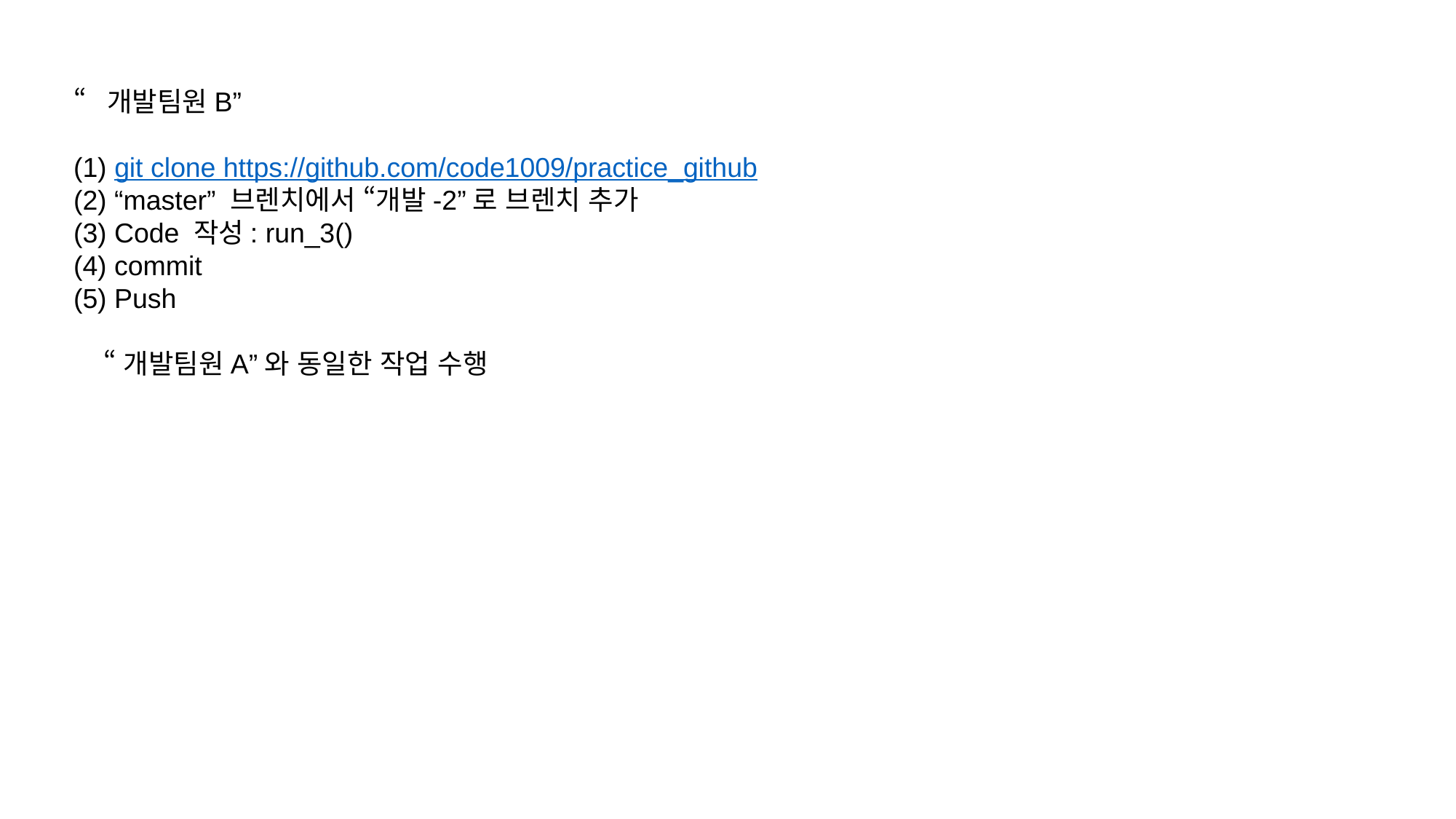

“개발팀원B”

(1) git clone https://github.com/code1009/practice_github
(2) “master” 브렌치에서 “개발-2”로 브렌치 추가
(3) Code 작성: run_3()
(4) commit
(5) Push

    “개발팀원A”와 동일한 작업 수행